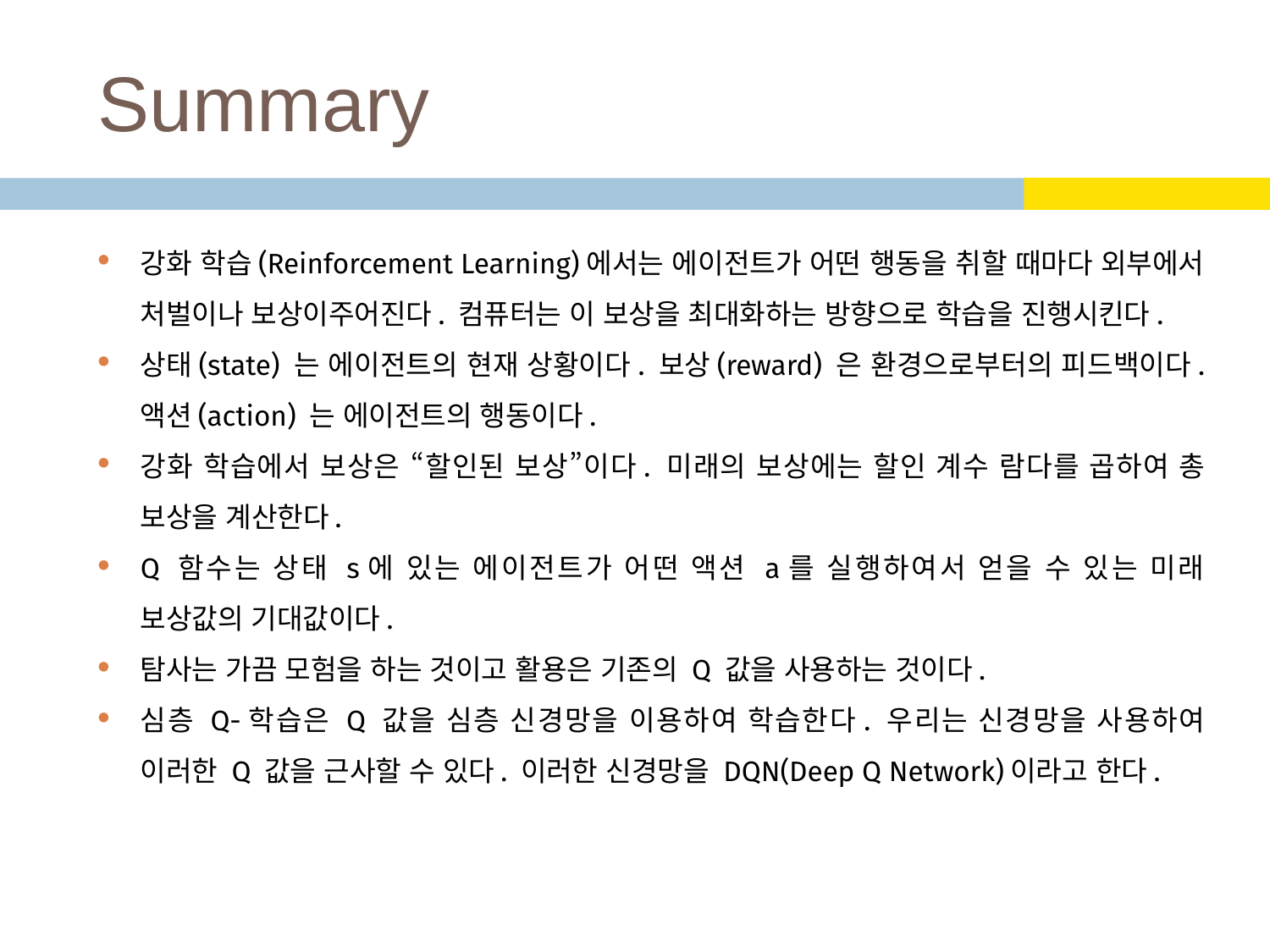

# Summary
강화 학습(Reinforcement Learning)에서는 에이전트가 어떤 행동을 취할 때마다 외부에서 처벌이나 보상이주어진다. 컴퓨터는 이 보상을 최대화하는 방향으로 학습을 진행시킨다.
상태(state) 는 에이전트의 현재 상황이다. 보상(reward) 은 환경으로부터의 피드백이다. 액션(action) 는 에이전트의 행동이다.
강화 학습에서 보상은 “할인된 보상”이다. 미래의 보상에는 할인 계수 람다를 곱하여 총 보상을 계산한다.
Q 함수는 상태 s에 있는 에이전트가 어떤 액션 a를 실행하여서 얻을 수 있는 미래 보상값의 기대값이다.
탐사는 가끔 모험을 하는 것이고 활용은 기존의 Q 값을 사용하는 것이다.
심층 Q-학습은 Q 값을 심층 신경망을 이용하여 학습한다. 우리는 신경망을 사용하여 이러한 Q 값을 근사할 수 있다. 이러한 신경망을 DQN(Deep Q Network)이라고 한다.